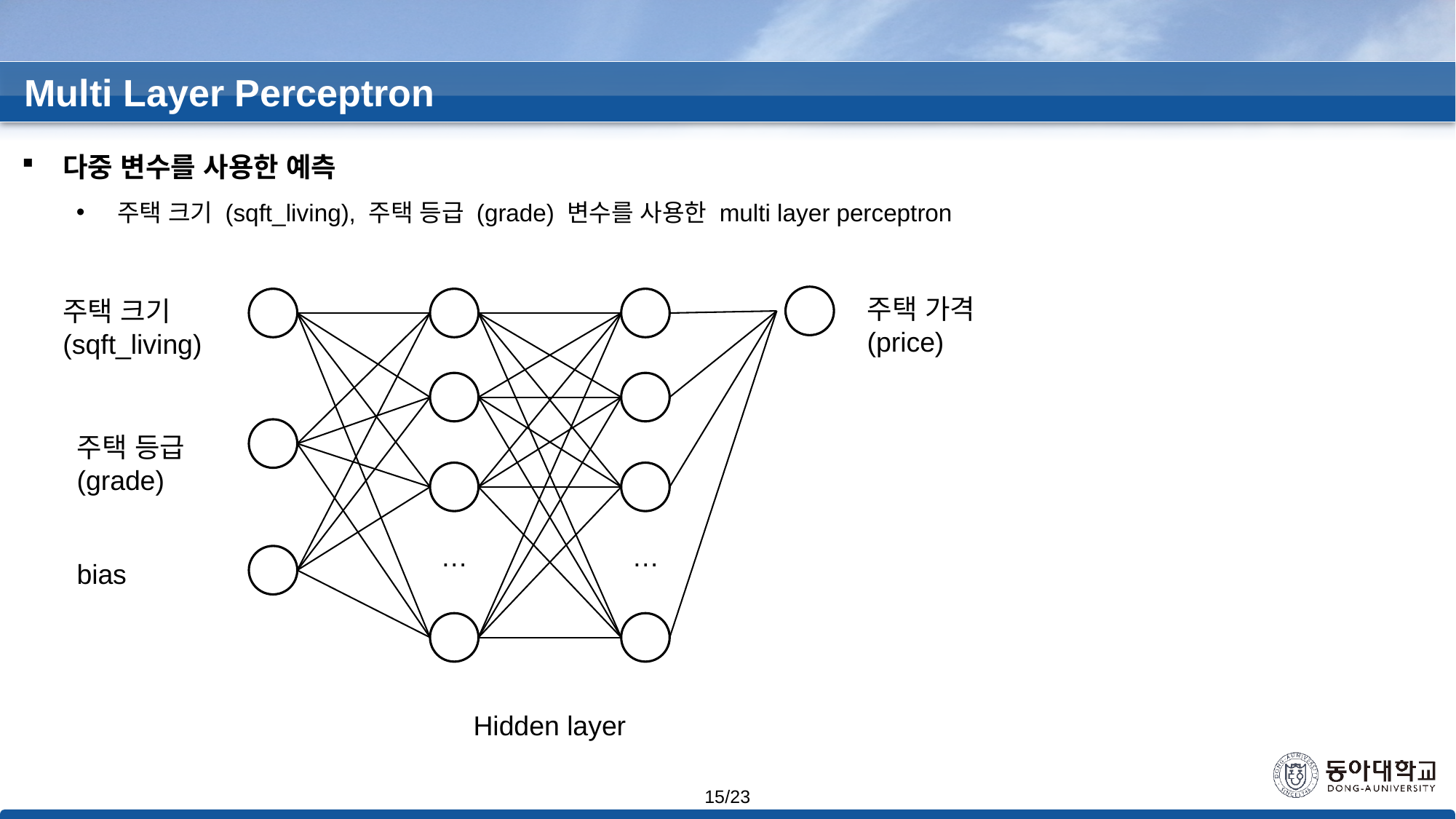

Multi Layer Perceptron
다중 변수를 사용한 예측
주택 크기 (sqft_living), 주택 등급 (grade) 변수를 사용한 multi layer perceptron

주택 가격
(price)
주택 크기
(sqft_living)

주택 등급
(grade)

…
…

bias

Hidden layer